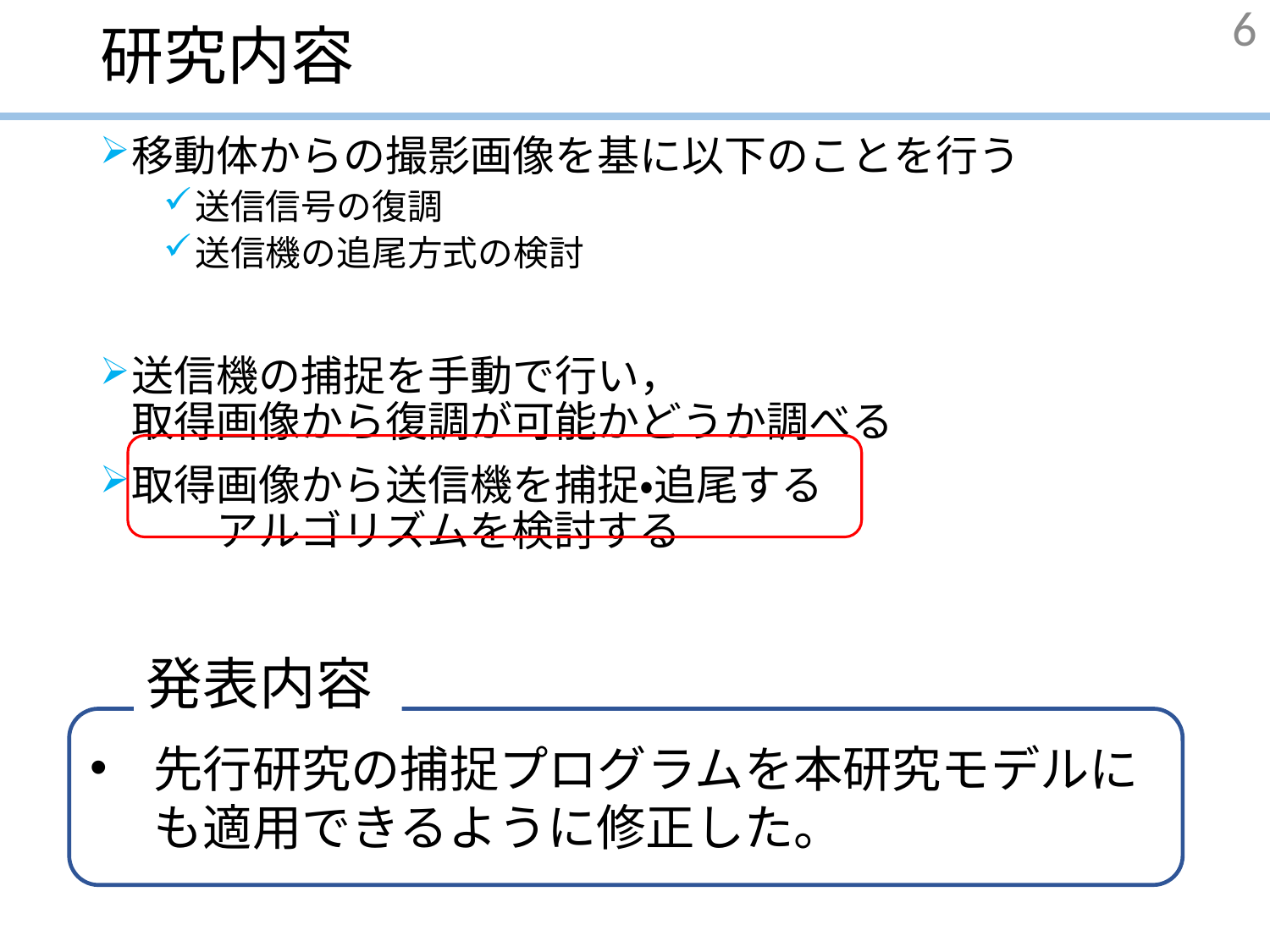

# 研究内容
6
移動体からの撮影画像を基に以下のことを行う
送信信号の復調
送信機の追尾方式の検討

送信機の捕捉を手動で行い，　　　　　　　　　　　取得画像から復調が可能かどうか調べる
取得画像から送信機を捕捉・追尾する　　　　　　　　　　アルゴリズムを検討する

発表内容
先行研究の捕捉プログラムを本研究モデルにも適用できるように修正した。